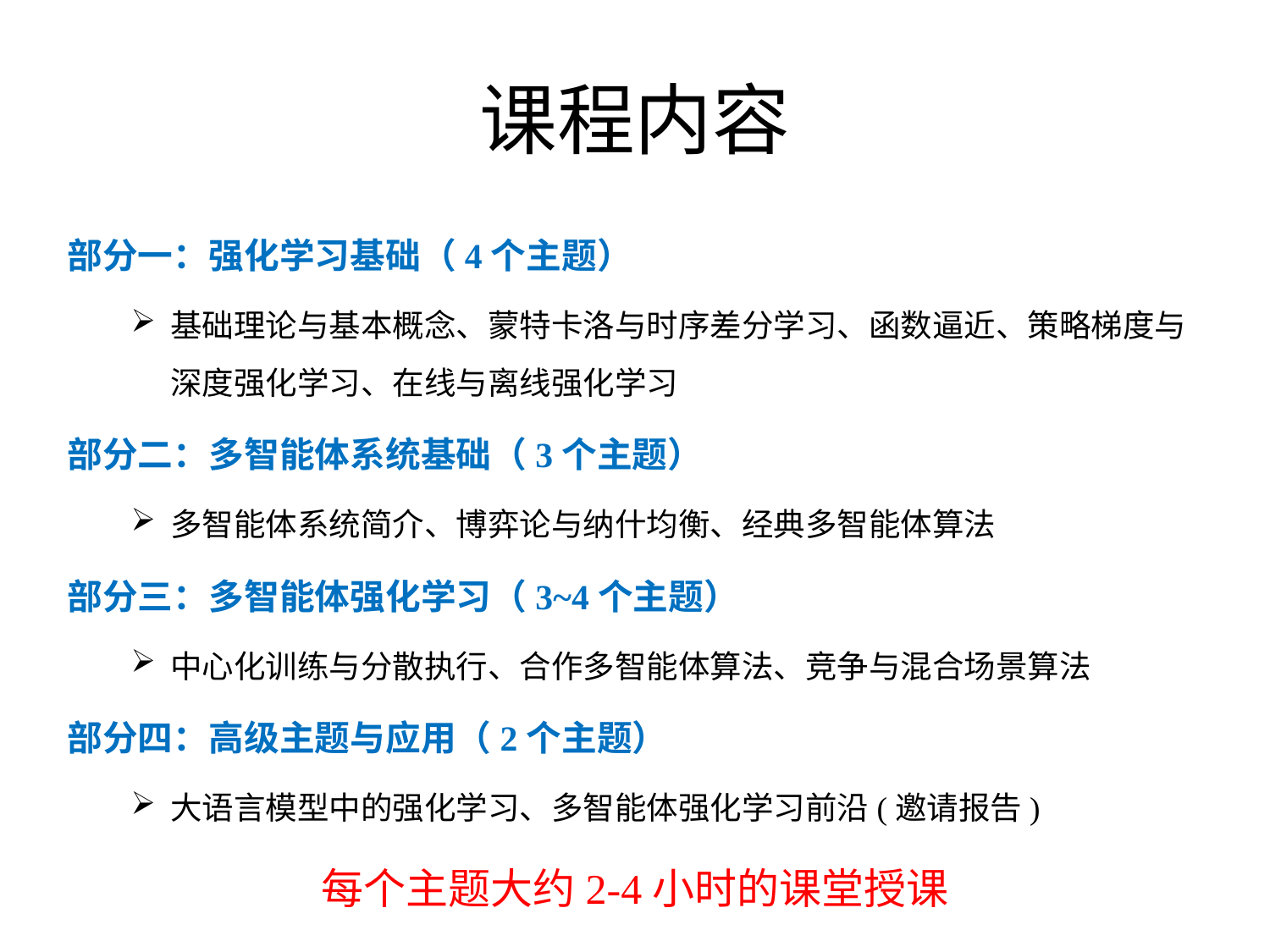

# 课程内容
部分一：强化学习基础（4个主题）
基础理论与基本概念、蒙特卡洛与时序差分学习、函数逼近、策略梯度与深度强化学习、在线与离线强化学习
部分二：多智能体系统基础（3个主题）
多智能体系统简介、博弈论与纳什均衡、经典多智能体算法
部分三：多智能体强化学习（3~4个主题）
中心化训练与分散执行、合作多智能体算法、竞争与混合场景算法
部分四：高级主题与应用（2个主题）
大语言模型中的强化学习、多智能体强化学习前沿(邀请报告)
每个主题大约2-4小时的课堂授课